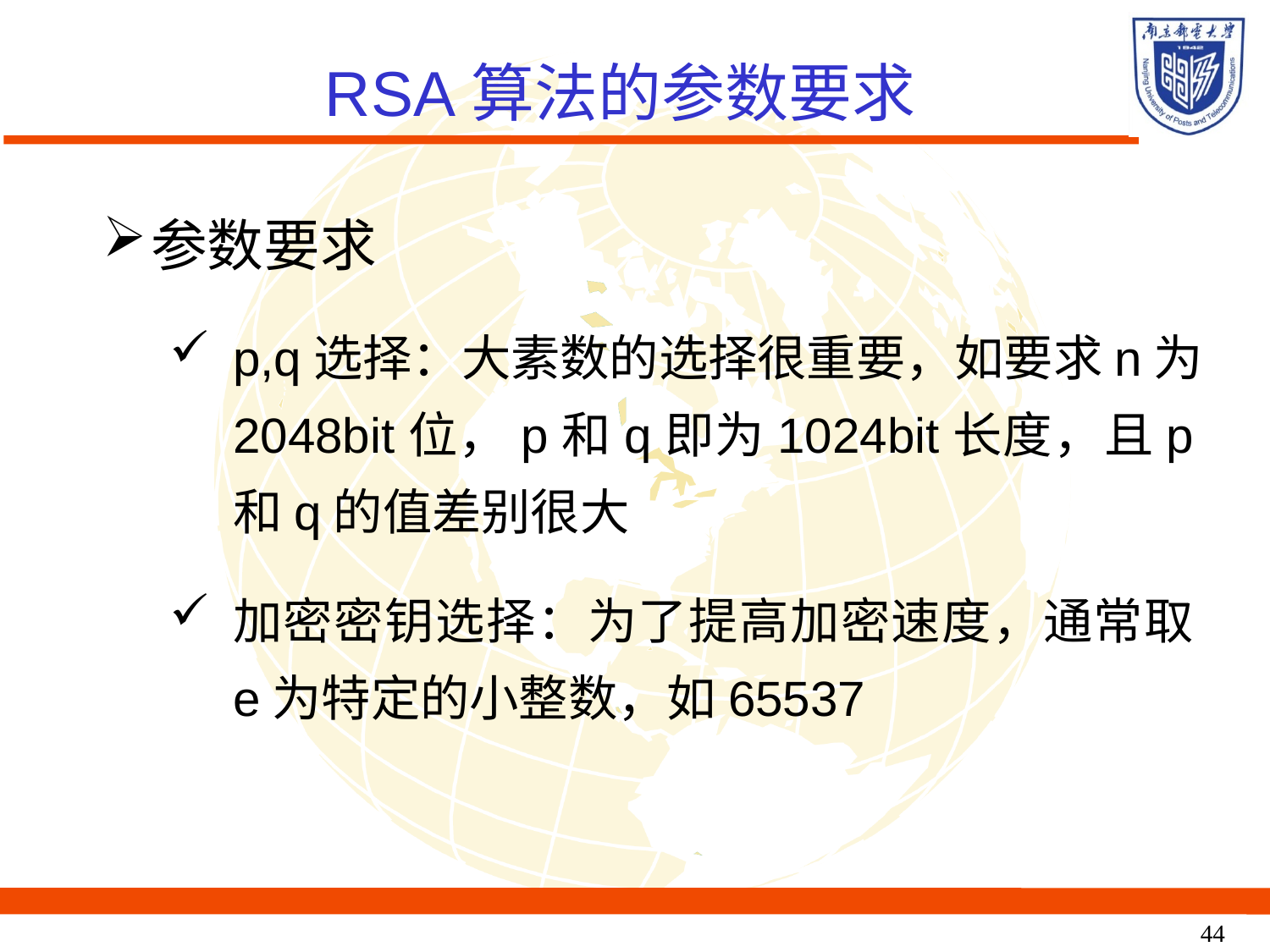

RSA算法的参数要求
参数要求
p,q选择：大素数的选择很重要，如要求n为2048bit位，p和q即为1024bit长度，且p和q的值差别很大
加密密钥选择：为了提高加密速度，通常取e为特定的小整数，如65537

44